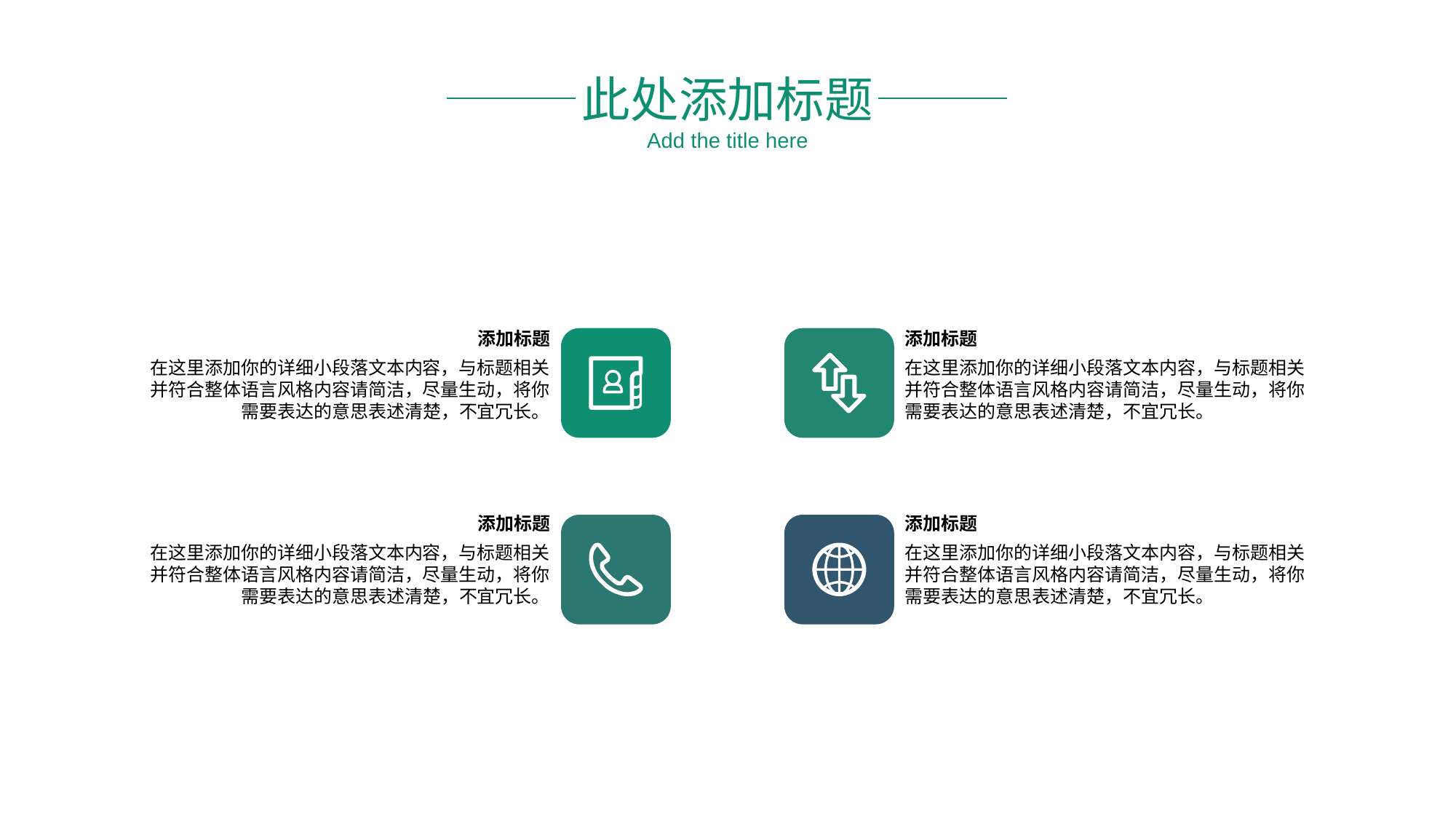

此处添加标题
Add the title here
添加标题
在这里添加你的详细小段落文本内容，与标题相关并符合整体语言风格内容请简洁，尽量生动，将你需要表达的意思表述清楚，不宜冗长。
添加标题
在这里添加你的详细小段落文本内容，与标题相关并符合整体语言风格内容请简洁，尽量生动，将你需要表达的意思表述清楚，不宜冗长。

添加标题
在这里添加你的详细小段落文本内容，与标题相关并符合整体语言风格内容请简洁，尽量生动，将你需要表达的意思表述清楚，不宜冗长。
添加标题
在这里添加你的详细小段落文本内容，与标题相关并符合整体语言风格内容请简洁，尽量生动，将你需要表达的意思表述清楚，不宜冗长。